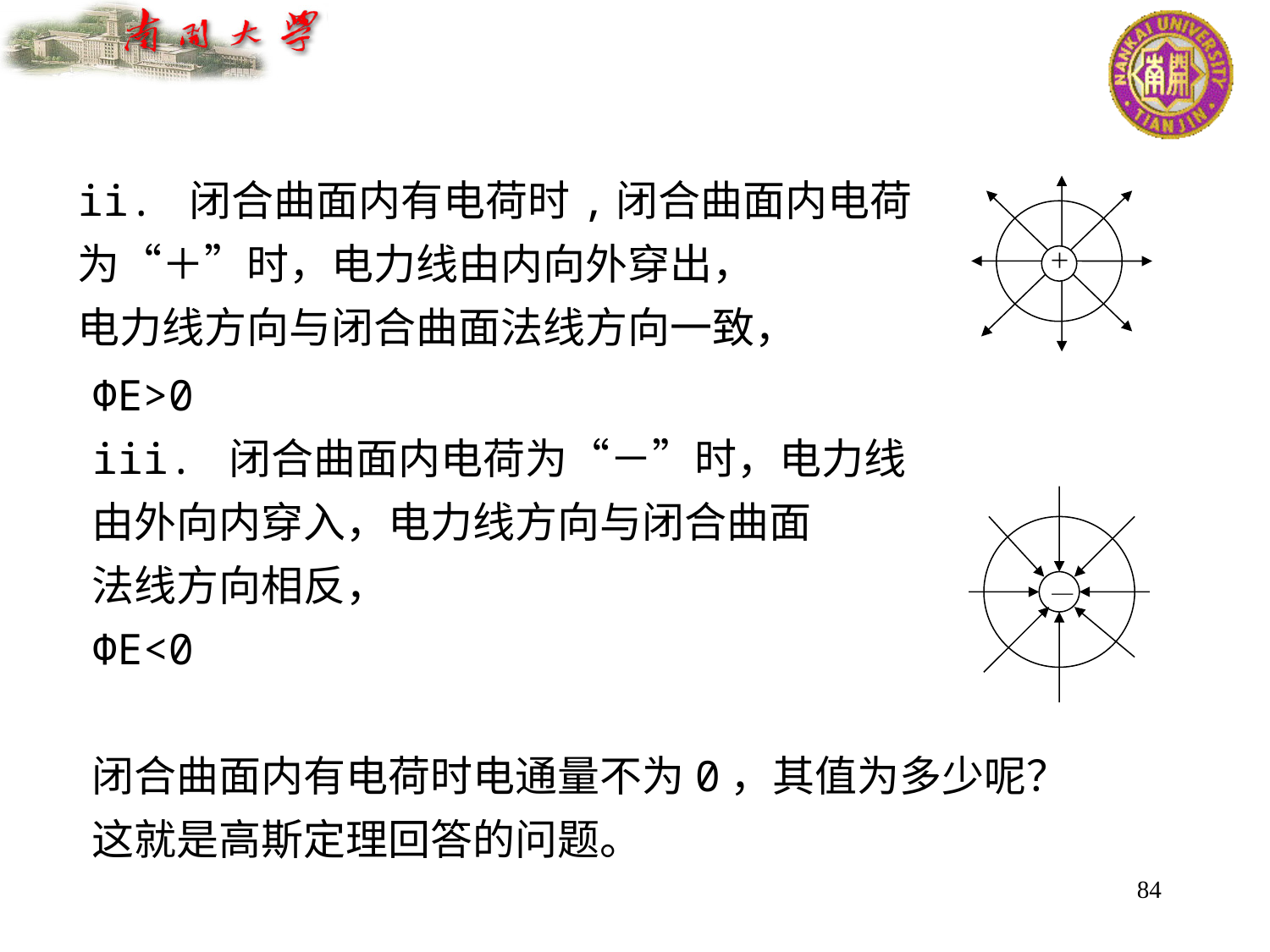

ii. 闭合曲面内有电荷时,闭合曲面内电荷
为“＋”时，电力线由内向外穿出，
电力线方向与闭合曲面法线方向一致，

＋

ФE>0
iii. 闭合曲面内电荷为“－”时，电力线
由外向内穿入，电力线方向与闭合曲面
法线方向相反，
ФE<0

闭合曲面内有电荷时电通量不为0，其值为多少呢？
这就是高斯定理回答的问题。

—

84